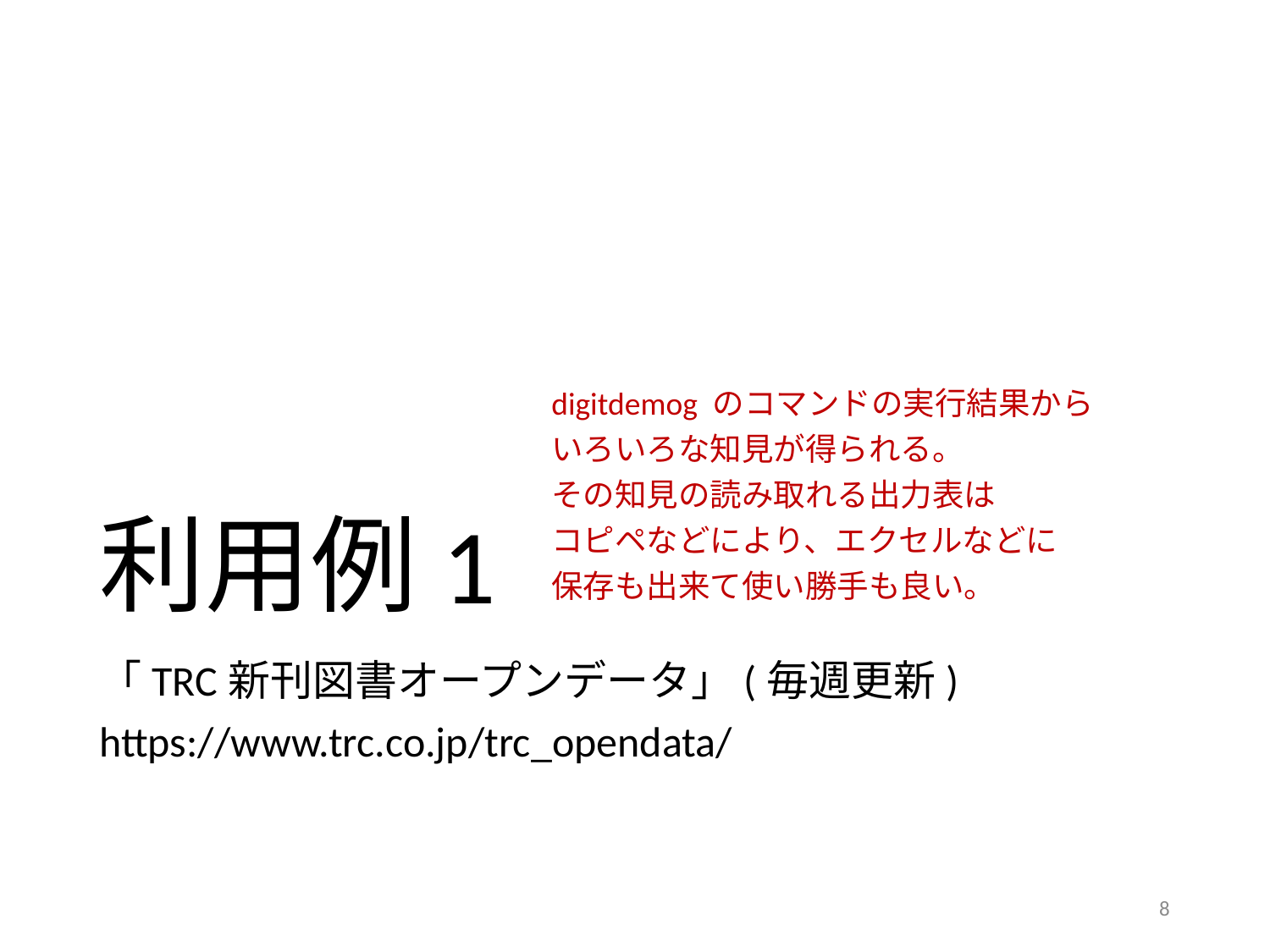

# 利用例1
digitdemog のコマンドの実行結果から
いろいろな知見が得られる。
その知見の読み取れる出力表は
コピペなどにより、エクセルなどに
保存も出来て使い勝手も良い。

「TRC新刊図書オープンデータ」(毎週更新) https://www.trc.co.jp/trc_opendata/

8